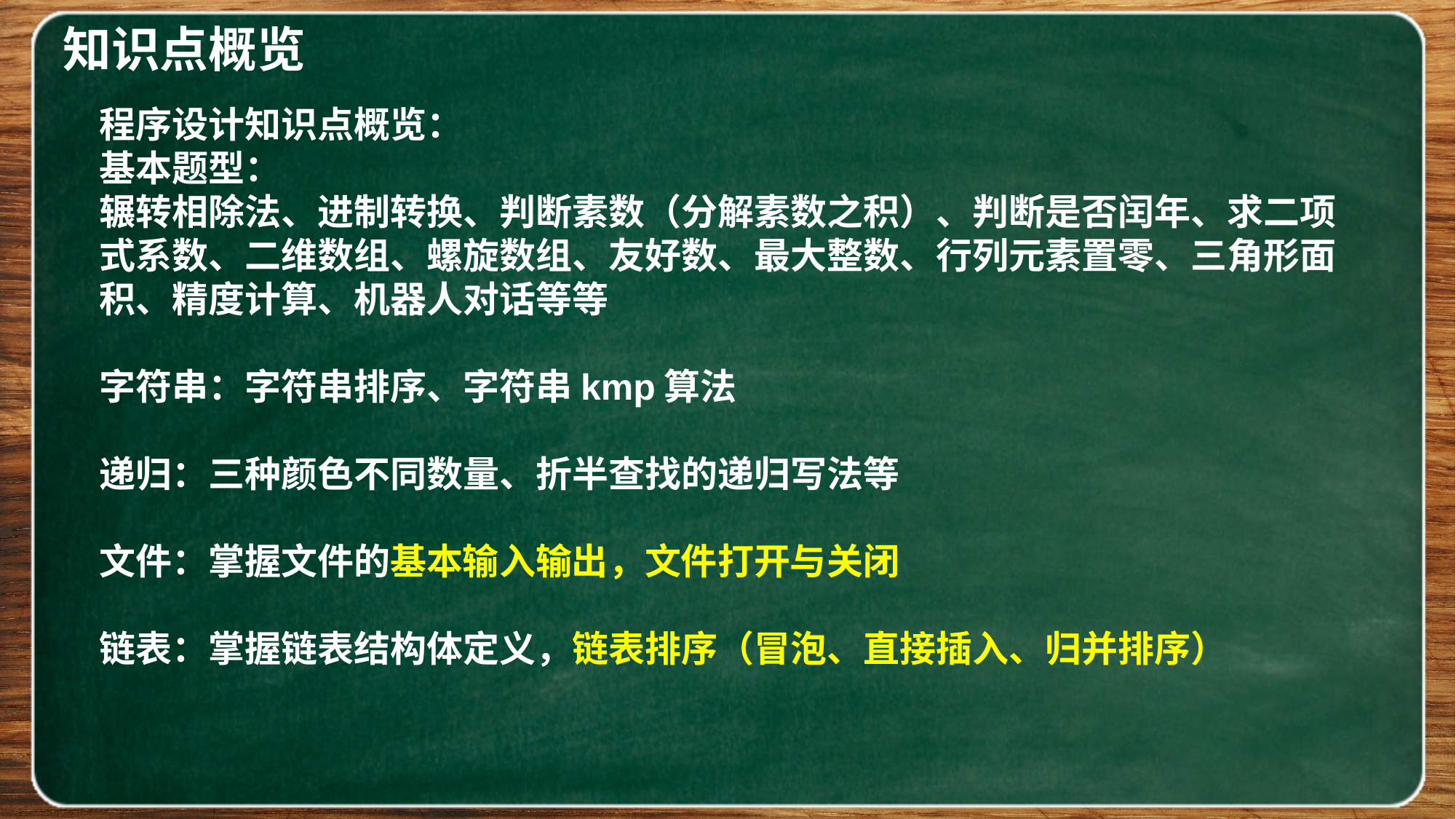

知识点概览
程序设计知识点概览：
基本题型：
辗转相除法、进制转换、判断素数（分解素数之积）、判断是否闰年、求二项式系数、二维数组、螺旋数组、友好数、最大整数、行列元素置零、三角形面积、精度计算、机器人对话等等

字符串：字符串排序、字符串kmp算法

递归：三种颜色不同数量、折半查找的递归写法等

文件：掌握文件的基本输入输出，文件打开与关闭

链表：掌握链表结构体定义，链表排序（冒泡、直接插入、归并排序）